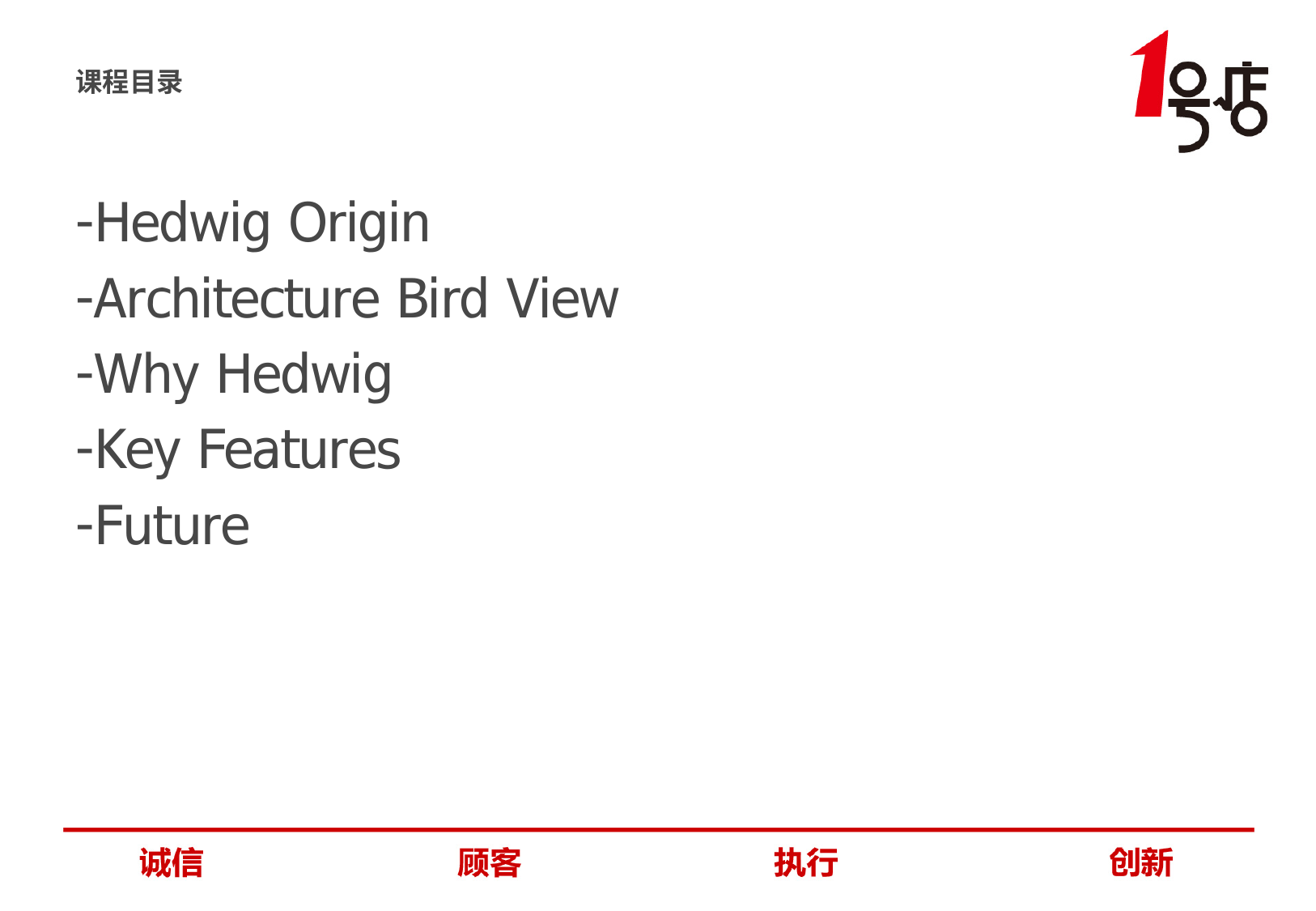

课程目录
-Hedwig Origin
-Architecture Bird View
-Why Hedwig
-Key Features
-Future